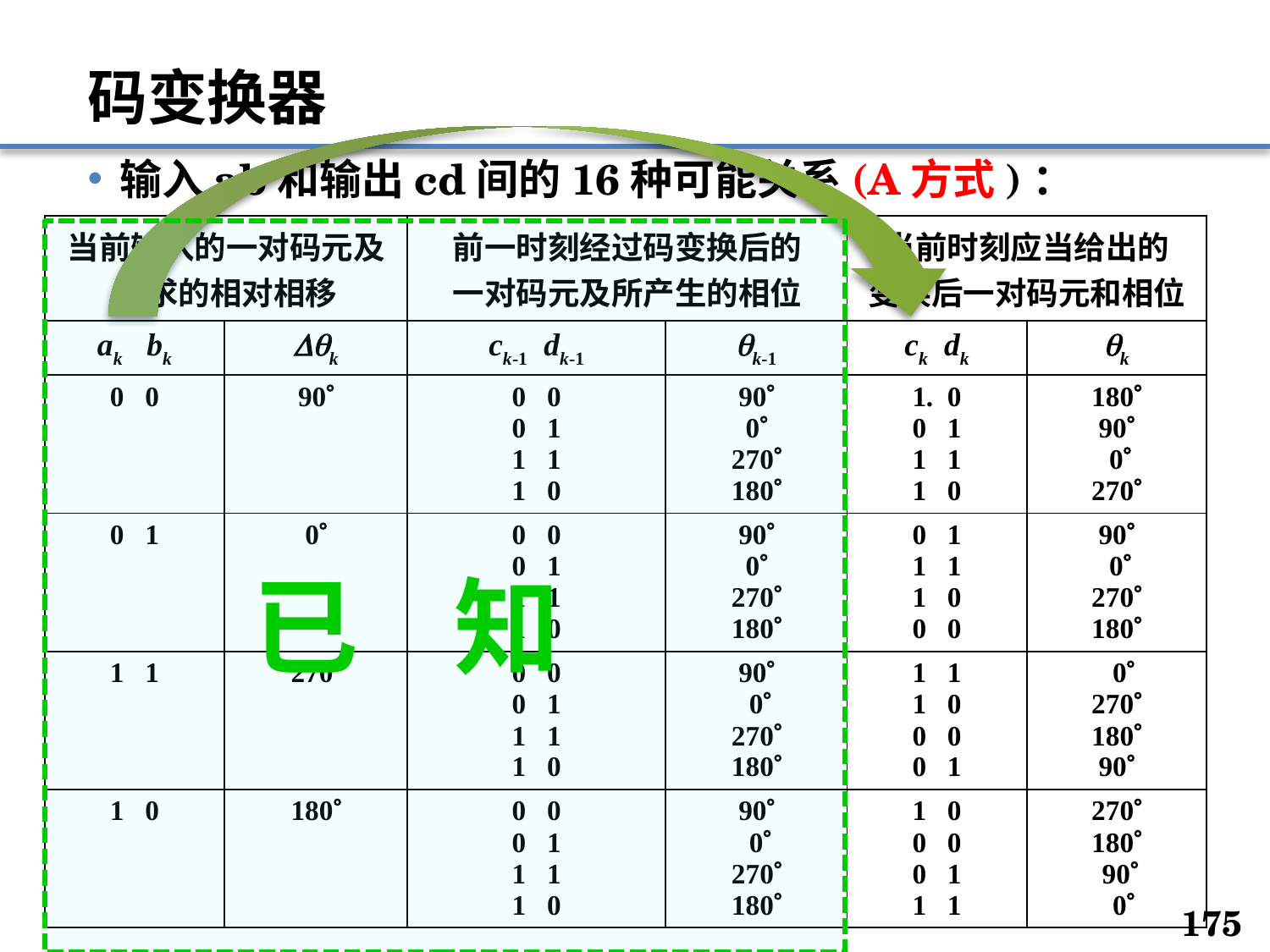

# 码变换器
输入ab和输出cd间的16种可能关系(A方式)：

| 当前输入的一对码元及 要求的相对相移 |  | 前一时刻经过码变换后的 一对码元及所产生的相位 |  | 当前时刻应当给出的 变换后一对码元和相位 |  |
| --- | --- | --- | --- | --- | --- |
| ak bk | Δθk | ck-1 dk-1 | θk-1 | ck dk | θk |
| 0 0 | 90° | 0 0 0 1 1 1 1 0 | 90° 0° 270° 180° | 0 0 1 1 1 1 0 | 180° 90° 0° 270° |
| 0 1 | 0° | 0 0 0 1 1 1 1 0 | 90° 0° 270° 180° | 0 1 1 1 1 0 0 0 | 90° 0° 270° 180° |
| 1 1 | 270° | 0 0 0 1 1 1 1 0 | 90° 0° 270° 180° | 1 1 1 0 0 0 0 1 | 0° 270° 180° 90° |
| 1 0 | 180° | 0 0 0 1 1 1 1 0 | 90° 0° 270° 180° | 1 0 0 0 0 1 1 1 | 270° 180° 90° 0° |

已    知
175